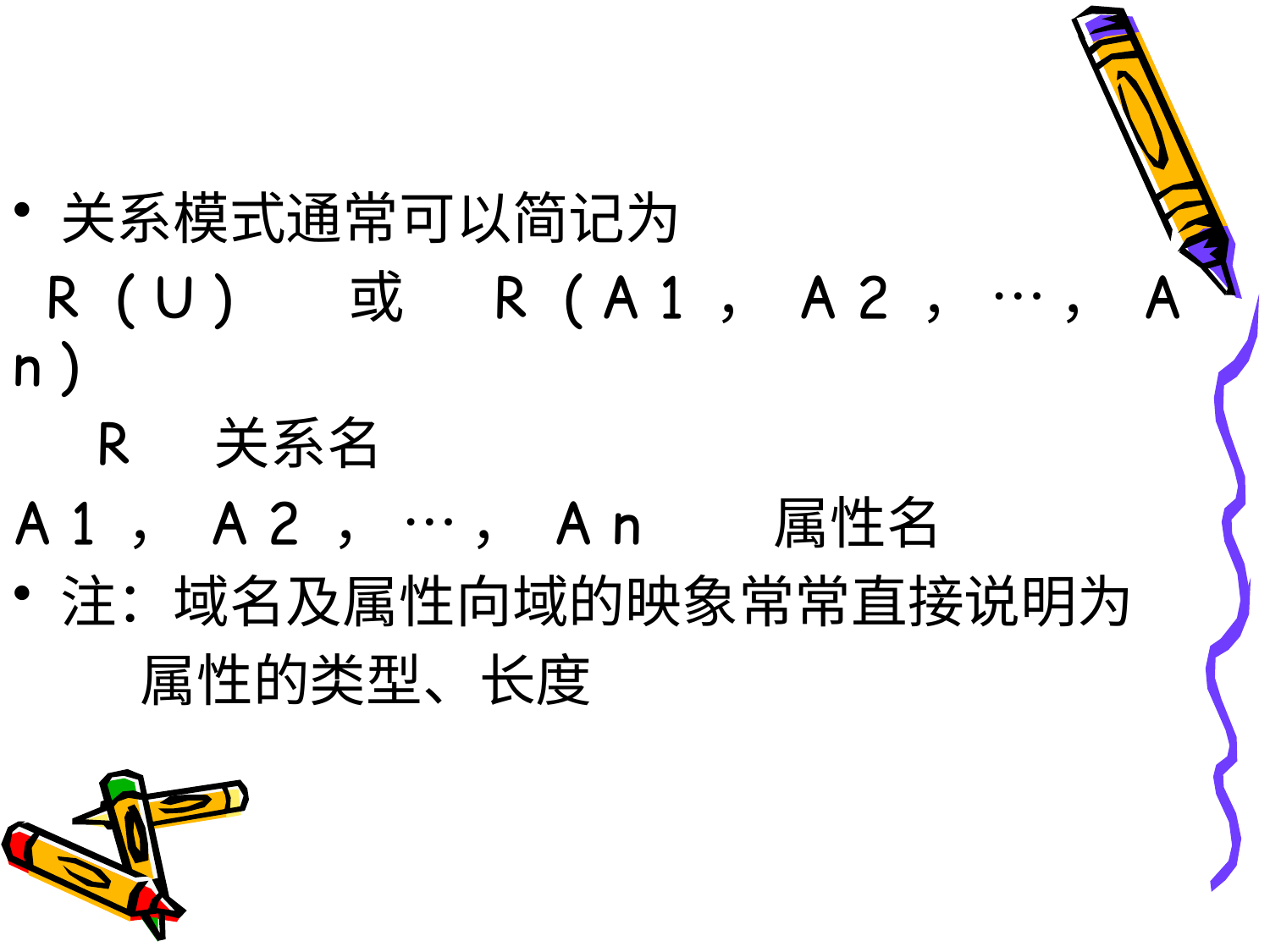

#
关系模式通常可以简记为
  R  ( U )      或      R  ( A 1 ， A 2 ， … ， A n )
     R    关系名
A 1 ， A 2 ， … ， A n       属性名
注：域名及属性向域的映象常常直接说明为
         属性的类型、长度